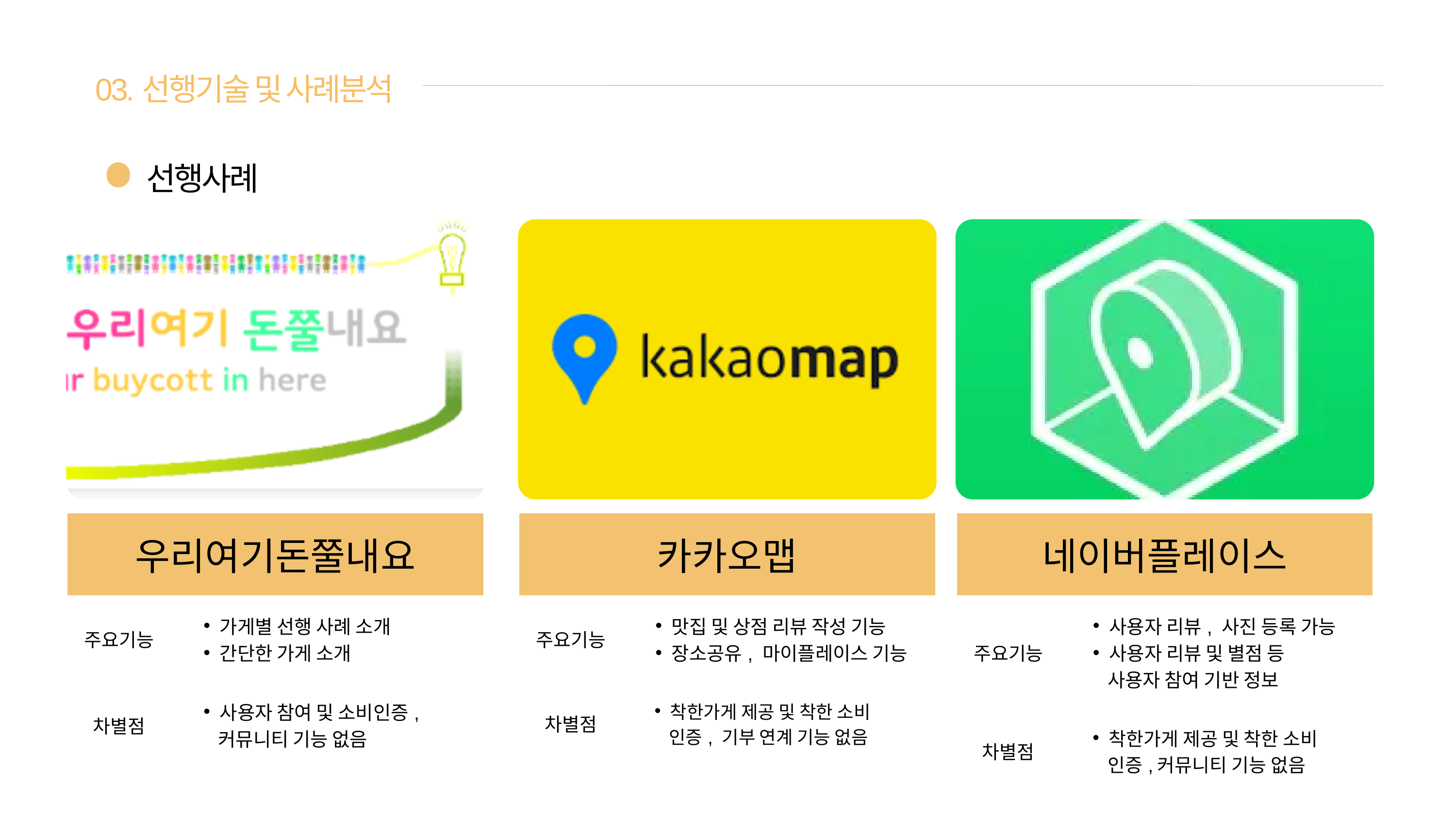

03.선행기술 및 사례분석

선행사례

| 우리여기돈쭐내요 | 우리여기돈쭐내요 |
| --- | --- |
| 주요기능 | 가게별 선행 사례 소개 간단한 가게 소개 |
| 차별점 | 사용자 참여 및 소비인증, 커뮤니티 기능 없음 |
| 카카오맵 | 카카오맵 |
| --- | --- |
| 주요기능 | 맛집 및 상점 리뷰 작성 기능 장소공유, 마이플레이스 기능 |
| 차별점 | 착한가게 제공 및 착한 소비 인증, 기부 연계 기능 없음 |
| 네이버플레이스 | 네이버플레이스 |
| --- | --- |
| 주요기능 | 사용자 리뷰, 사진 등록 가능 사용자 리뷰 및 별점 등 사용자 참여 기반 정보 |
| 차별점 | 착한가게 제공 및 착한 소비 인증,커뮤니티 기능 없음 |